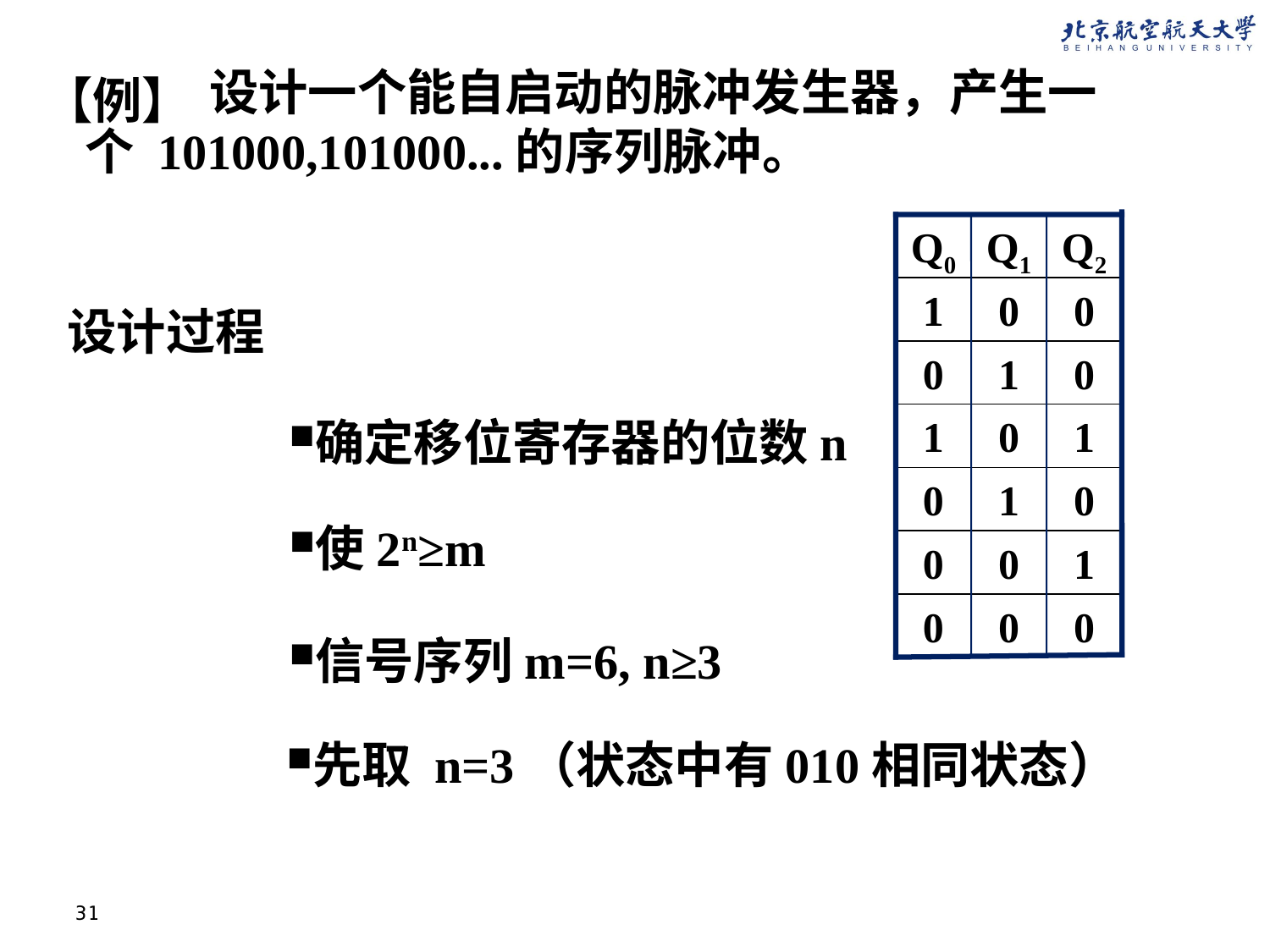

设计一个能自启动的脉冲发生器，产生一个 101000,101000...的序列脉冲。
【例】

Q0

Q1

Q2

1
0
0
设计过程
0
1
0
1
0
1
确定移位寄存器的位数n
0
1
0
使2n≥m
0
0
1
0
0
0
信号序列m=6, n≥3

先取 n=3（状态中有010相同状态）
31